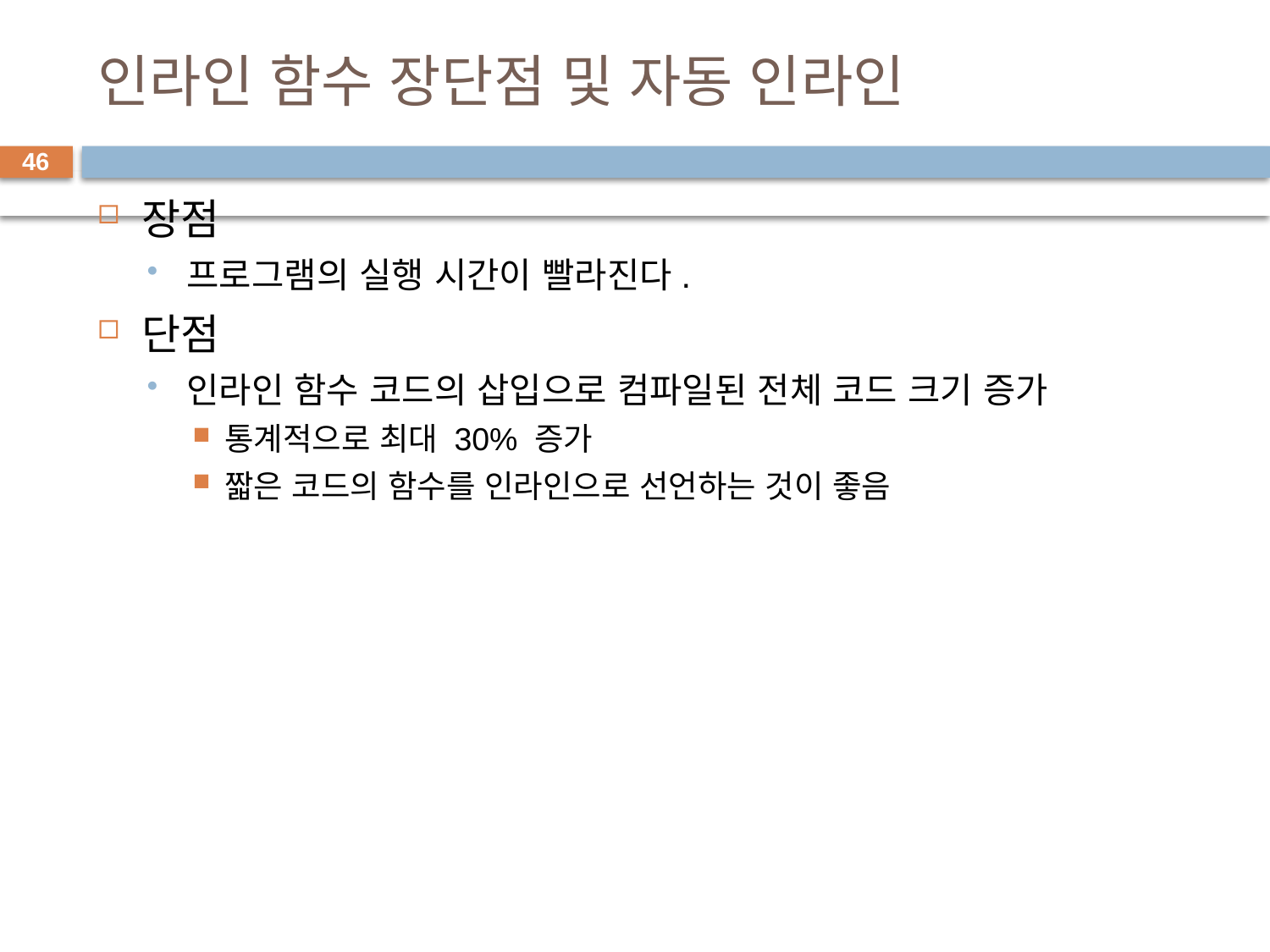

# 인라인 함수 장단점 및 자동 인라인
46
장점
프로그램의 실행 시간이 빨라진다.
단점
인라인 함수 코드의 삽입으로 컴파일된 전체 코드 크기 증가
통계적으로 최대 30% 증가
짧은 코드의 함수를 인라인으로 선언하는 것이 좋음